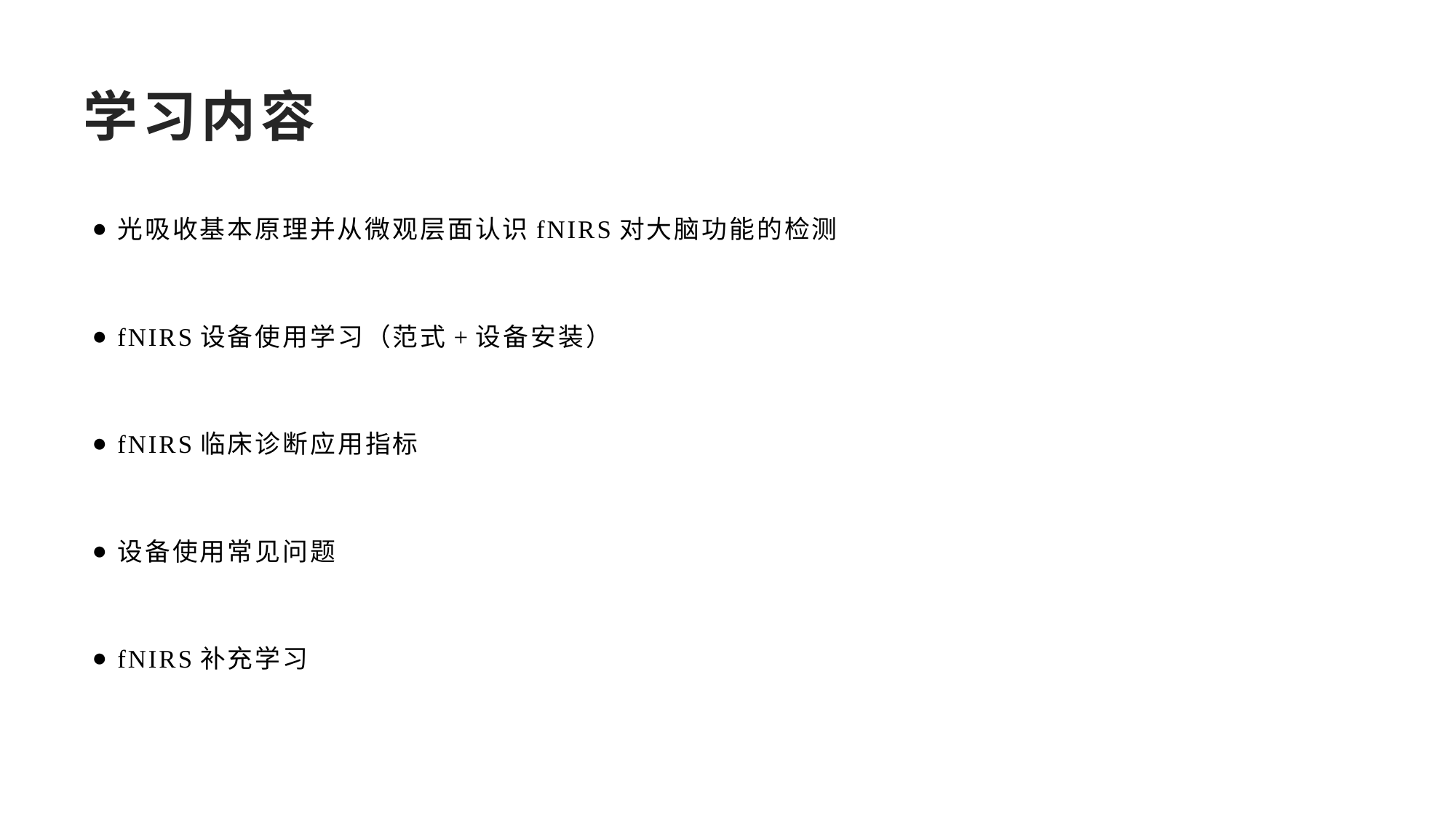

# 学习内容

光吸收基本原理并从微观层面认识fNIRS对大脑功能的检测

fNIRS设备使用学习（范式+设备安装）

fNIRS临床诊断应用指标

设备使用常见问题

fNIRS补充学习